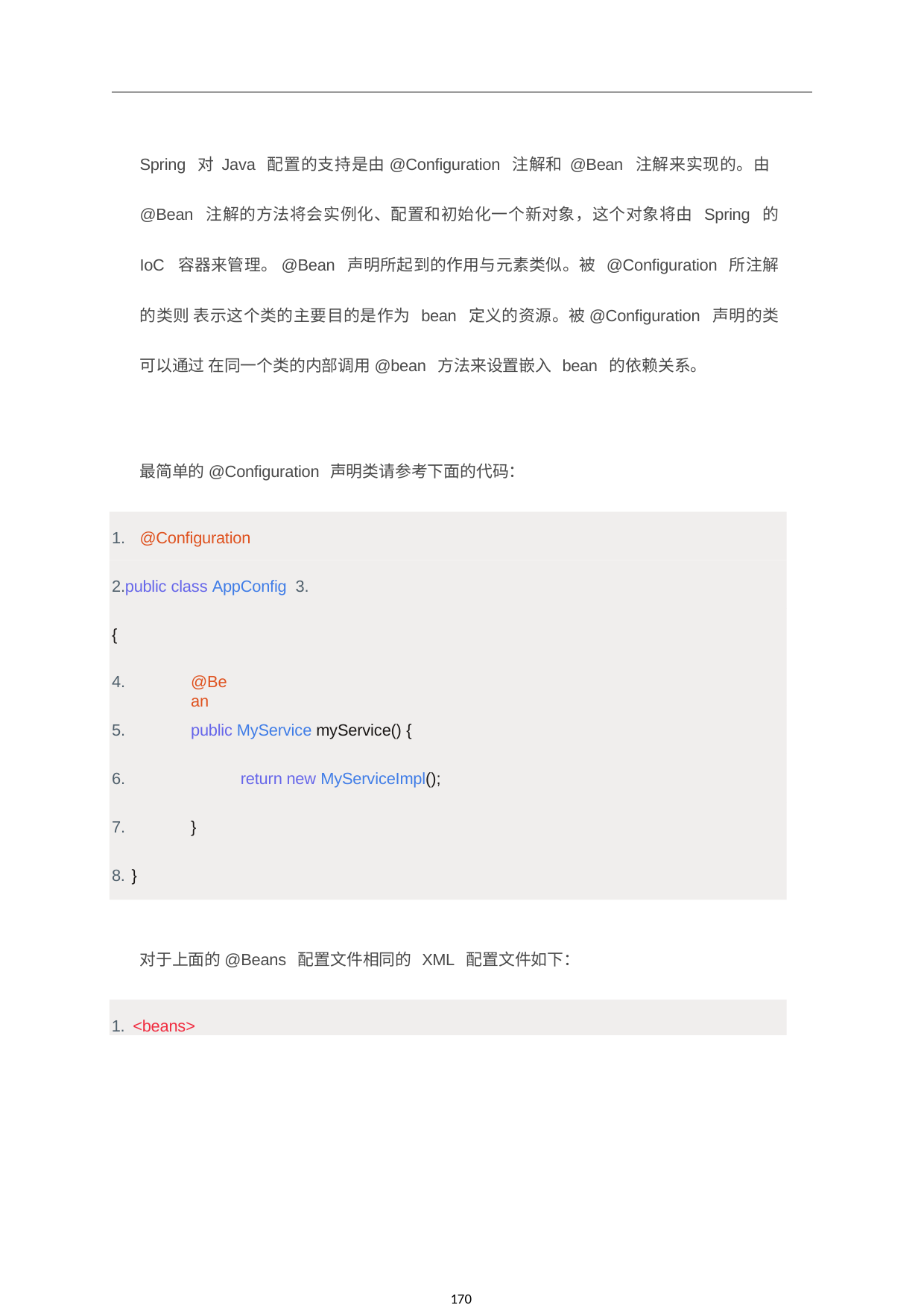

Spring 对 Java 配置的支持是由@Configuration 注解和 @Bean 注解来实现的。由
@Bean 注解的方法将会实例化、配置和初始化一个新对象，这个对象将由 Spring 的 IoC  容器来管理。@Bean 声明所起到的作用与元素类似。被 @Configuration 所注解的类则 表示这个类的主要目的是作为 bean 定义的资源。被@Configuration 声明的类可以通过 在同一个类的内部调用@bean 方法来设置嵌入 bean 的依赖关系。
最简单的@Configuration 声明类请参考下面的代码：

@Configuration
public class AppConfig  3. {

4.
@Bean

5.
public MyService myService() {

6.
return new MyServiceImpl();

7.
}

8. }
对于上面的@Beans 配置文件相同的 XML 配置文件如下：

1. <beans>
170